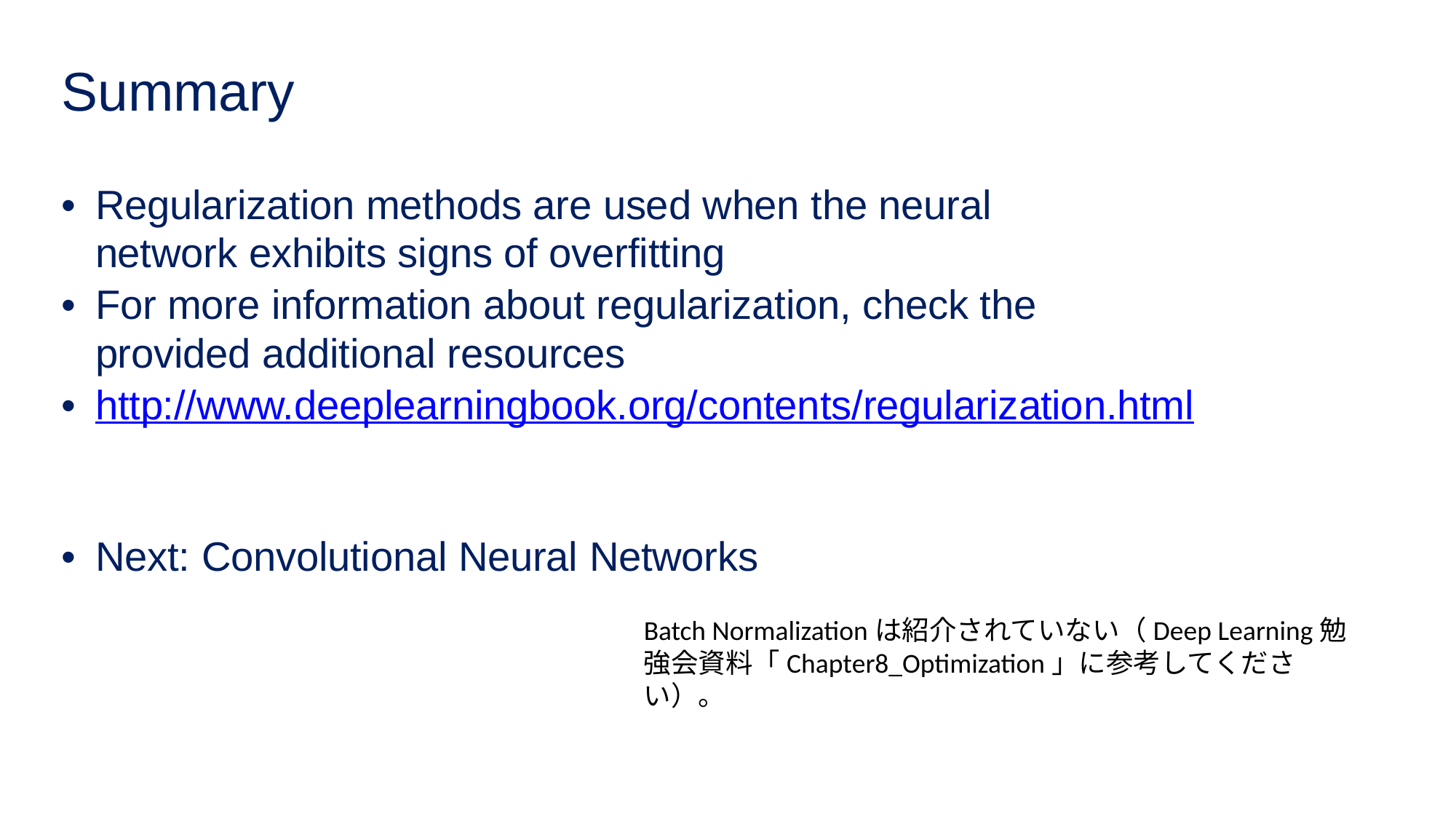

Summary
• Regularization methods are used when the neural
network exhibits signs of overfitting
• For more information about regularization, check the
provided additional resources
• http://www.deeplearningbook.org/contents/regularization.html

• Next: Convolutional Neural Networks
Batch Normalizationは紹介されていない（Deep Learning勉強会資料「Chapter8_Optimization」に参考してください）。